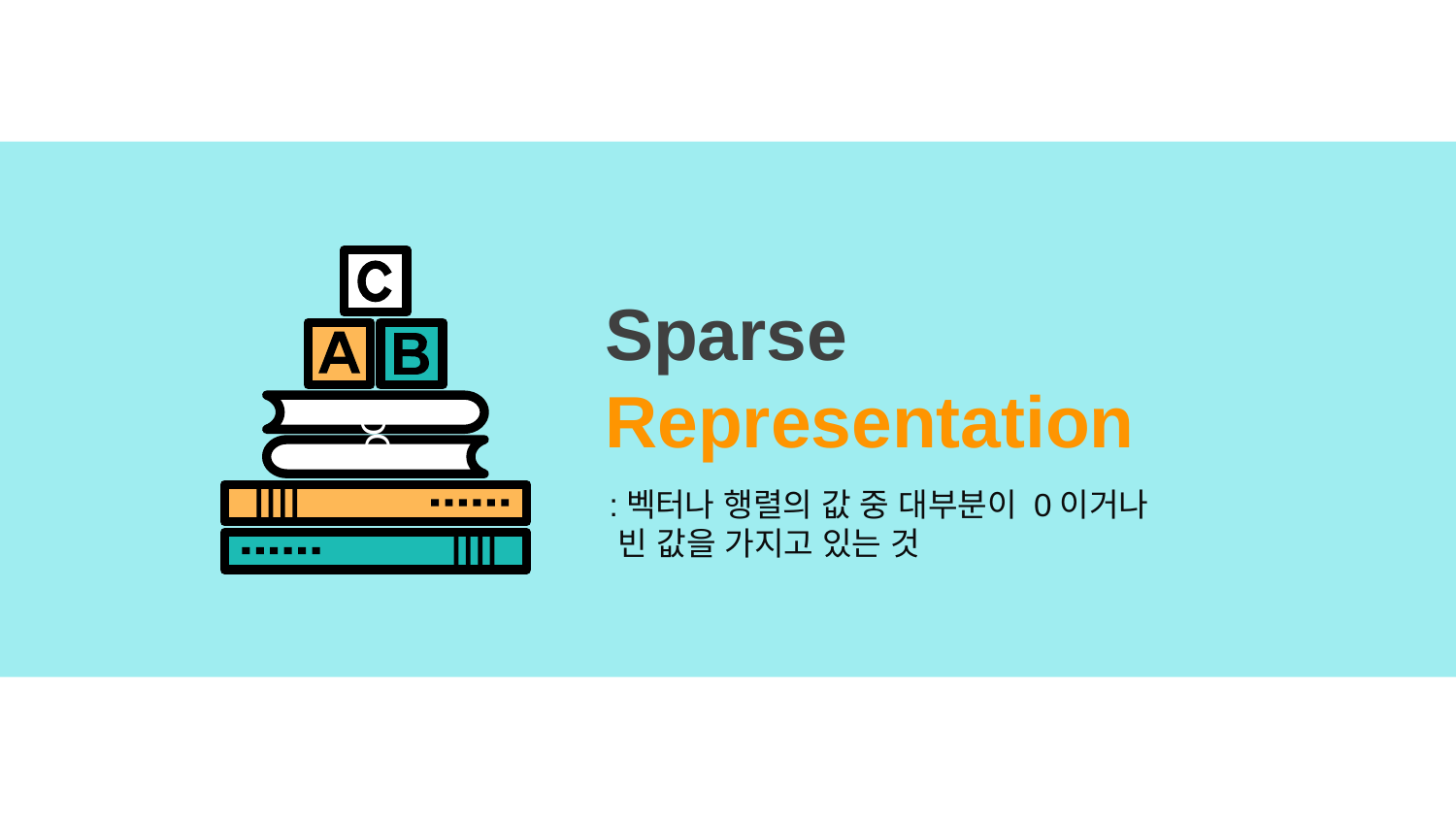

# Sparse Representation
:벡터나 행렬의 값 중 대부분이 0이거나
 빈 값을 가지고 있는 것